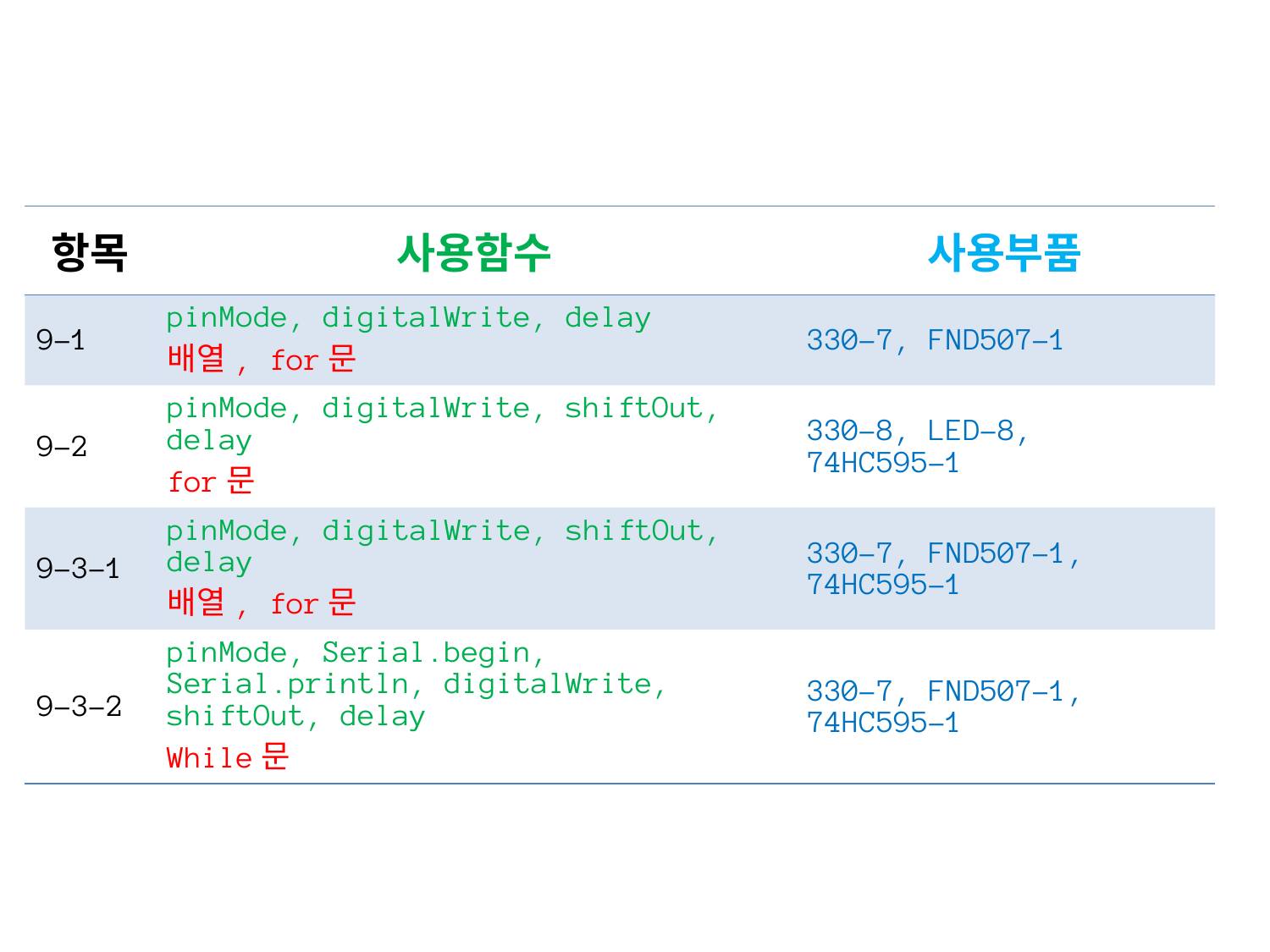

| 항목 | 사용함수 | 사용부품 |
| --- | --- | --- |
| 9-1 | pinMode, digitalWrite, delay 배열, for문 | 330-7, FND507-1 |
| 9-2 | pinMode, digitalWrite, shiftOut, delay for문 | 330-8, LED-8, 74HC595-1 |
| 9-3-1 | pinMode, digitalWrite, shiftOut, delay 배열, for문 | 330-7, FND507-1, 74HC595-1 |
| 9-3-2 | pinMode, Serial.begin, Serial.println, digitalWrite, shiftOut, delay While문 | 330-7, FND507-1, 74HC595-1 |